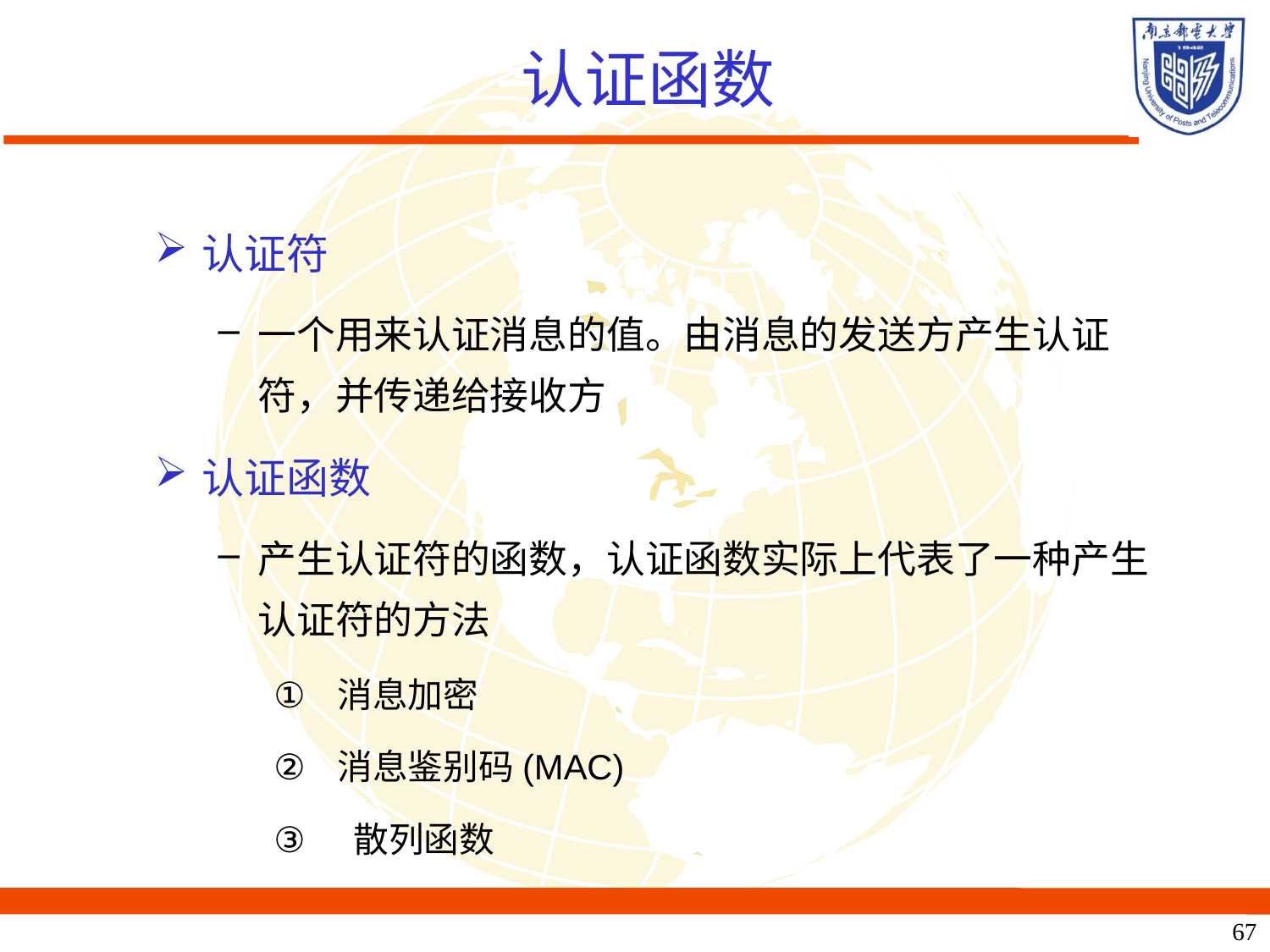

# 认证函数
认证符
一个用来认证消息的值。由消息的发送方产生认证符，并传递给接收方
认证函数
产生认证符的函数，认证函数实际上代表了一种产生认证符的方法
消息加密
消息鉴别码(MAC)
 散列函数
67